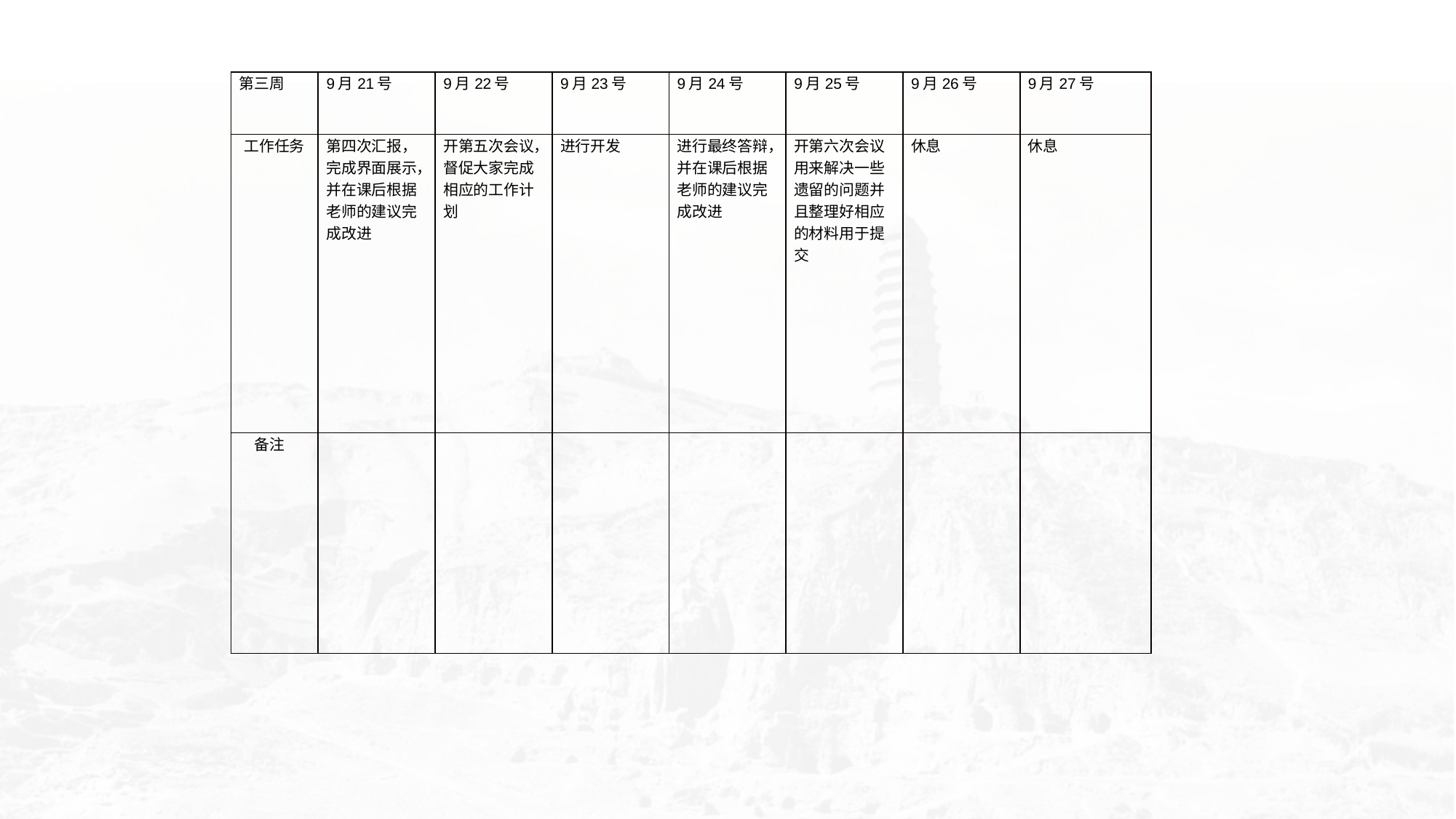

| 第三周 | 9月21号 | 9月22号 | 9月23号 | 9月24号 | 9月25号 | 9月26号 | 9月27号 |
| --- | --- | --- | --- | --- | --- | --- | --- |
| 工作任务 | 第四次汇报，完成界面展示，并在课后根据老师的建议完成改进 | 开第五次会议，督促大家完成相应的工作计划 | 进行开发 | 进行最终答辩，并在课后根据老师的建议完成改进 | 开第六次会议用来解决一些遗留的问题并且整理好相应的材料用于提交 | 休息 | 休息 |
| 备注 |  |  |  |  |  |  |  |